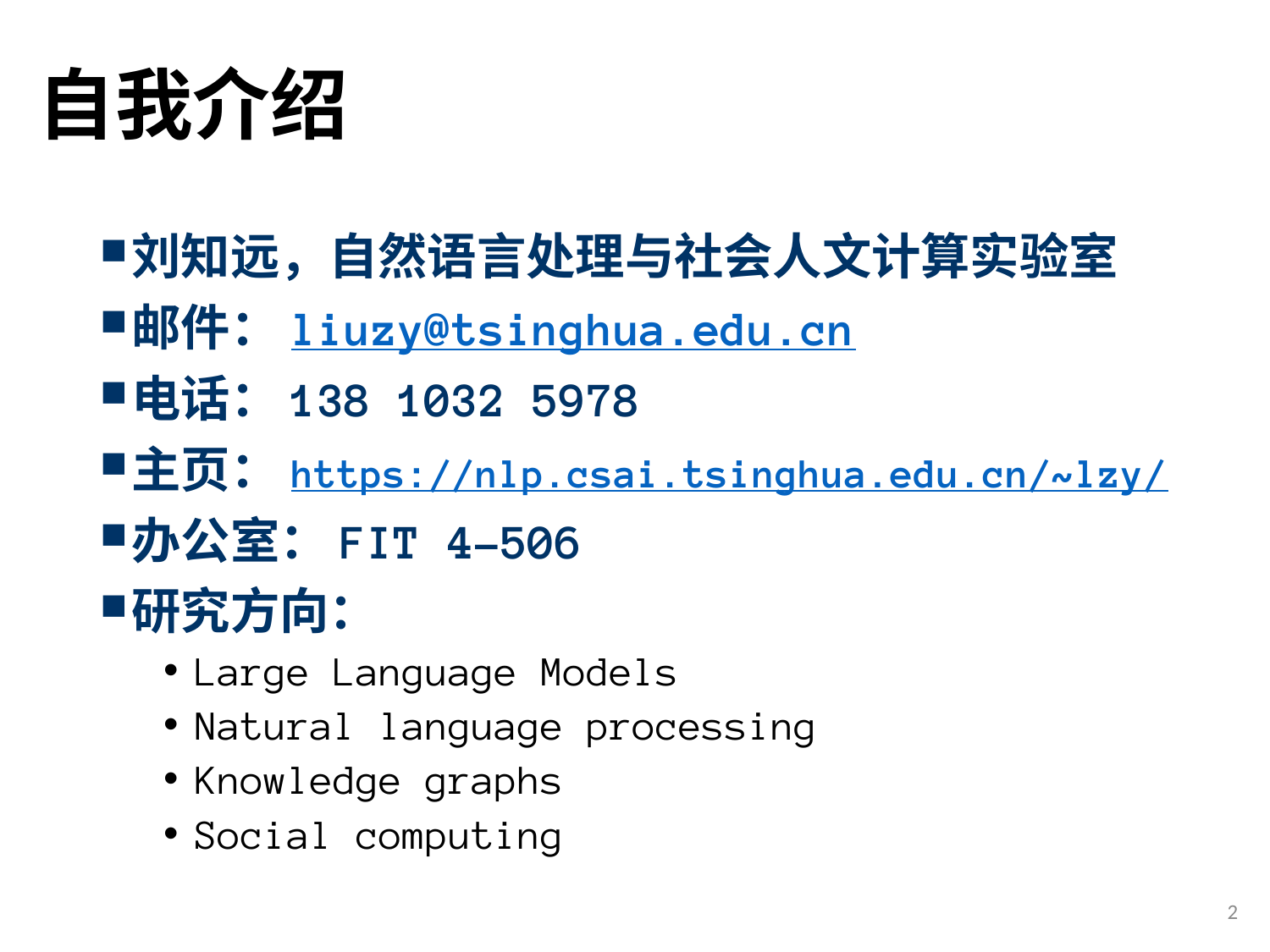

# 自我介绍
刘知远，自然语言处理与社会人文计算实验室
邮件：liuzy@tsinghua.edu.cn
电话：138 1032 5978
主页：https://nlp.csai.tsinghua.edu.cn/~lzy/
办公室：FIT 4-506
研究方向：
Large Language Models
Natural language processing
Knowledge graphs
Social computing
2